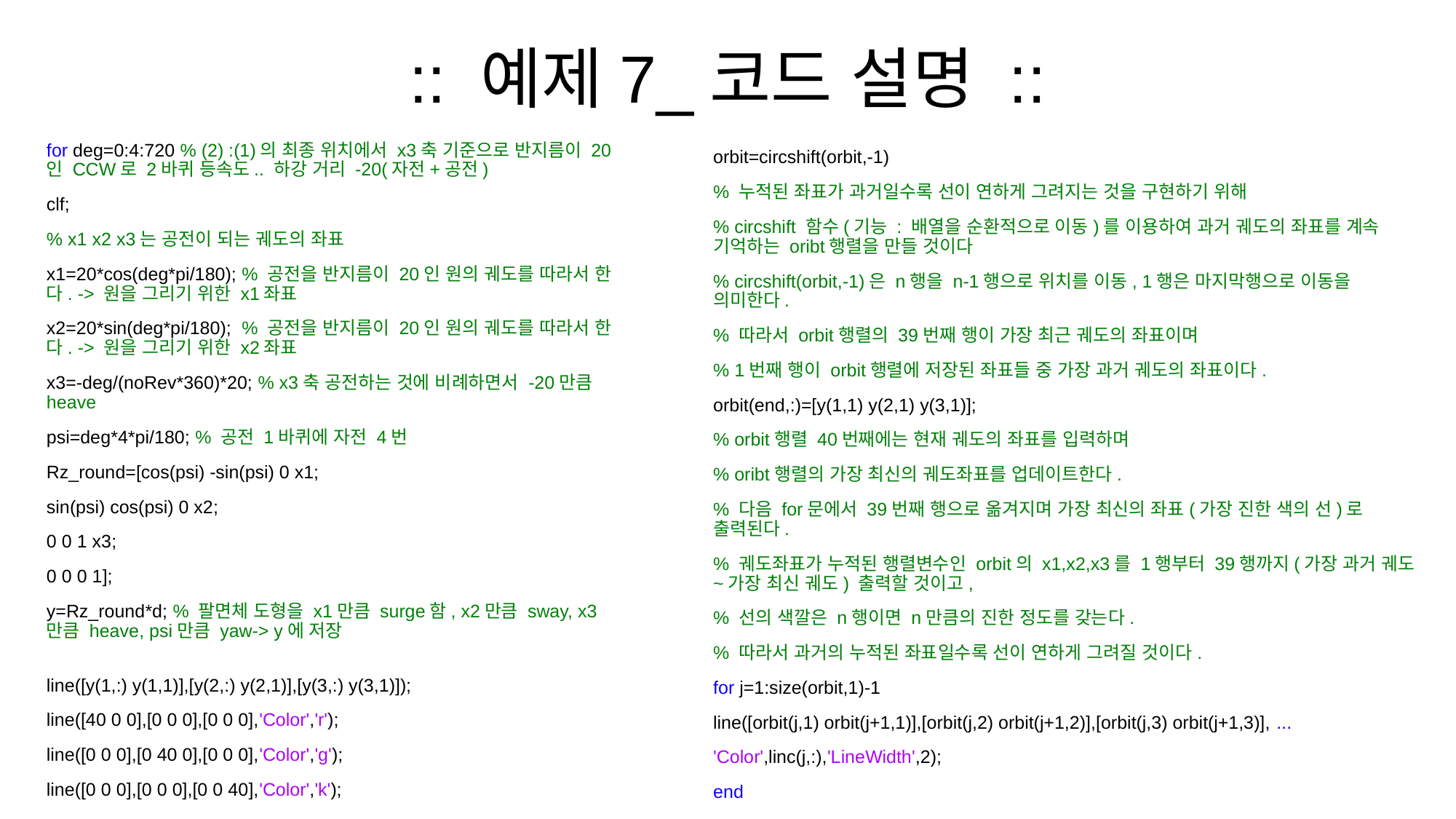

# :: 예제7_코드 설명 ::
for deg=0:4:720 % (2) :(1)의 최종 위치에서 x3축 기준으로 반지름이 20인 CCW로 2바퀴 등속도.. 하강 거리 -20(자전+공전)
clf;
% x1 x2 x3는 공전이 되는 궤도의 좌표
x1=20*cos(deg*pi/180); % 공전을 반지름이 20인 원의 궤도를 따라서 한다. -> 원을 그리기 위한 x1좌표
x2=20*sin(deg*pi/180);  % 공전을 반지름이 20인 원의 궤도를 따라서 한다. -> 원을 그리기 위한 x2좌표
x3=-deg/(noRev*360)*20; % x3축 공전하는 것에 비례하면서 -20만큼 heave
psi=deg*4*pi/180; % 공전 1바퀴에 자전 4번
Rz_round=[cos(psi) -sin(psi) 0 x1;
sin(psi) cos(psi) 0 x2;
0 0 1 x3;
0 0 0 1];
y=Rz_round*d; % 팔면체 도형을 x1만큼 surge함, x2만큼 sway, x3만큼 heave, psi만큼 yaw-> y에 저장
line([y(1,:) y(1,1)],[y(2,:) y(2,1)],[y(3,:) y(3,1)]);
line([40 0 0],[0 0 0],[0 0 0],'Color','r');
line([0 0 0],[0 40 0],[0 0 0],'Color','g');
line([0 0 0],[0 0 0],[0 0 40],'Color','k');
orbit=circshift(orbit,-1)
% 누적된 좌표가 과거일수록 선이 연하게 그려지는 것을 구현하기 위해
% circshift 함수(기능 : 배열을 순환적으로 이동)를 이용하여 과거 궤도의 좌표를 계속 기억하는 oribt행렬을 만들 것이다
% circshift(orbit,-1)은 n행을 n-1행으로 위치를 이동, 1행은 마지막행으로 이동을 의미한다.
% 따라서 orbit행렬의 39번째 행이 가장 최근 궤도의 좌표이며
% 1번째 행이 orbit행렬에 저장된 좌표들 중 가장 과거 궤도의 좌표이다.
orbit(end,:)=[y(1,1) y(2,1) y(3,1)];
% orbit행렬 40번째에는 현재 궤도의 좌표를 입력하며
% oribt행렬의 가장 최신의 궤도좌표를 업데이트한다.
% 다음 for문에서 39번째 행으로 옮겨지며 가장 최신의 좌표(가장 진한 색의 선)로 출력된다.
% 궤도좌표가 누적된 행렬변수인 orbit의 x1,x2,x3를 1행부터 39행까지(가장 과거 궤도~가장 최신 궤도) 출력할 것이고,
% 선의 색깔은 n행이면 n만큼의 진한 정도를 갖는다.
% 따라서 과거의 누적된 좌표일수록 선이 연하게 그려질 것이다.
for j=1:size(orbit,1)-1
line([orbit(j,1) orbit(j+1,1)],[orbit(j,2) orbit(j+1,2)],[orbit(j,3) orbit(j+1,3)], ...
'Color',linc(j,:),'LineWidth',2);
end